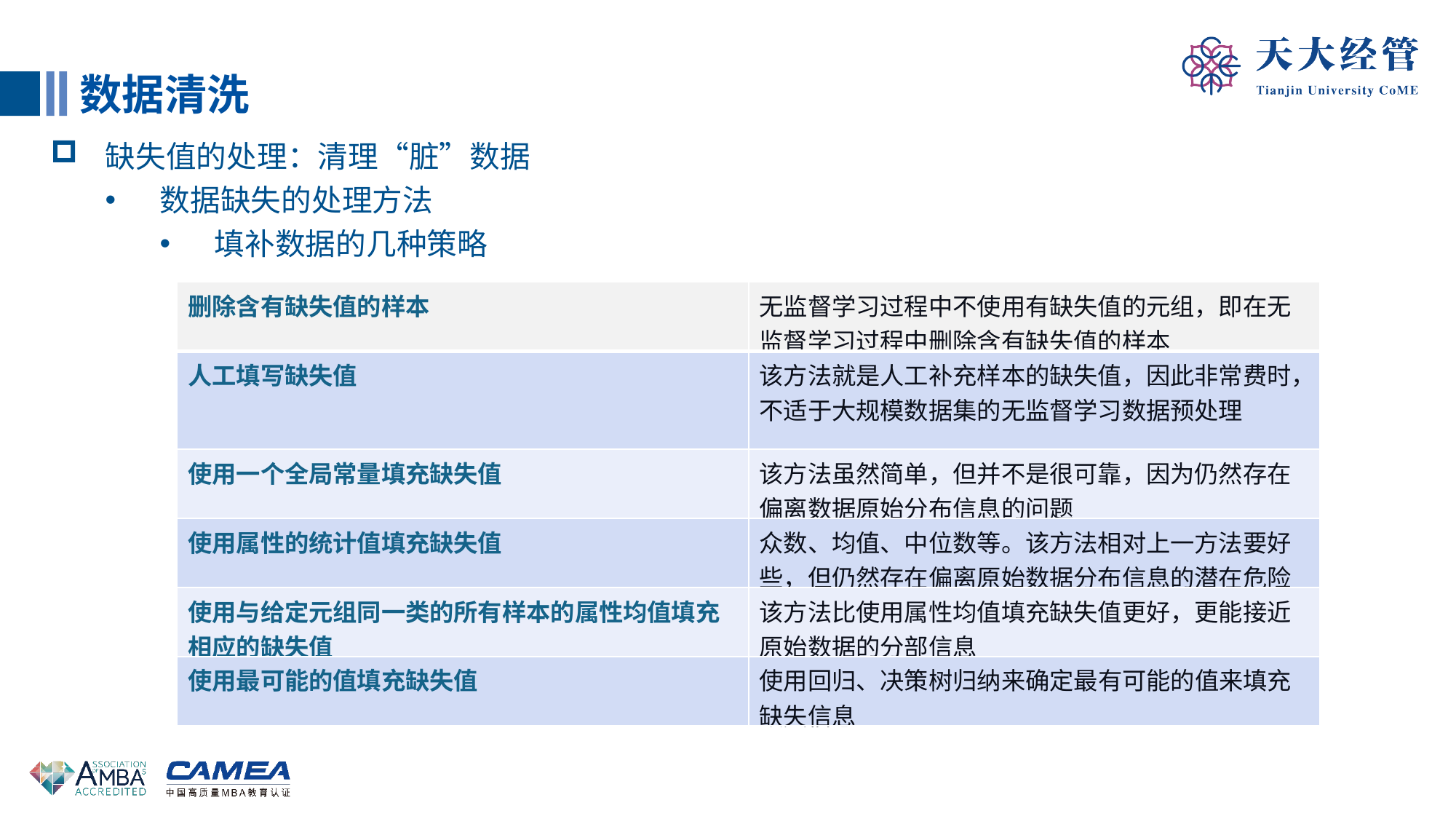

数据清洗

缺失值的处理：清理“脏”数据
数据缺失的处理方法
填补数据的几种策略
| 删除含有缺失值的样本 | 无监督学习过程中不使用有缺失值的元组，即在无监督学习过程中删除含有缺失值的样本 |
| --- | --- |
| 人工填写缺失值 | 该方法就是人工补充样本的缺失值，因此非常费时，不适于大规模数据集的无监督学习数据预处理 |
| 使用一个全局常量填充缺失值 | 该方法虽然简单，但并不是很可靠，因为仍然存在偏离数据原始分布信息的问题 |
| 使用属性的统计值填充缺失值 | 众数、均值、中位数等。该方法相对上一方法要好些，但仍然存在偏离原始数据分布信息的潜在危险 |
| 使用与给定元组同一类的所有样本的属性均值填充相应的缺失值 | 该方法比使用属性均值填充缺失值更好，更能接近原始数据的分部信息 |
| 使用最可能的值填充缺失值 | 使用回归、决策树归纳来确定最有可能的值来填充缺失信息 |